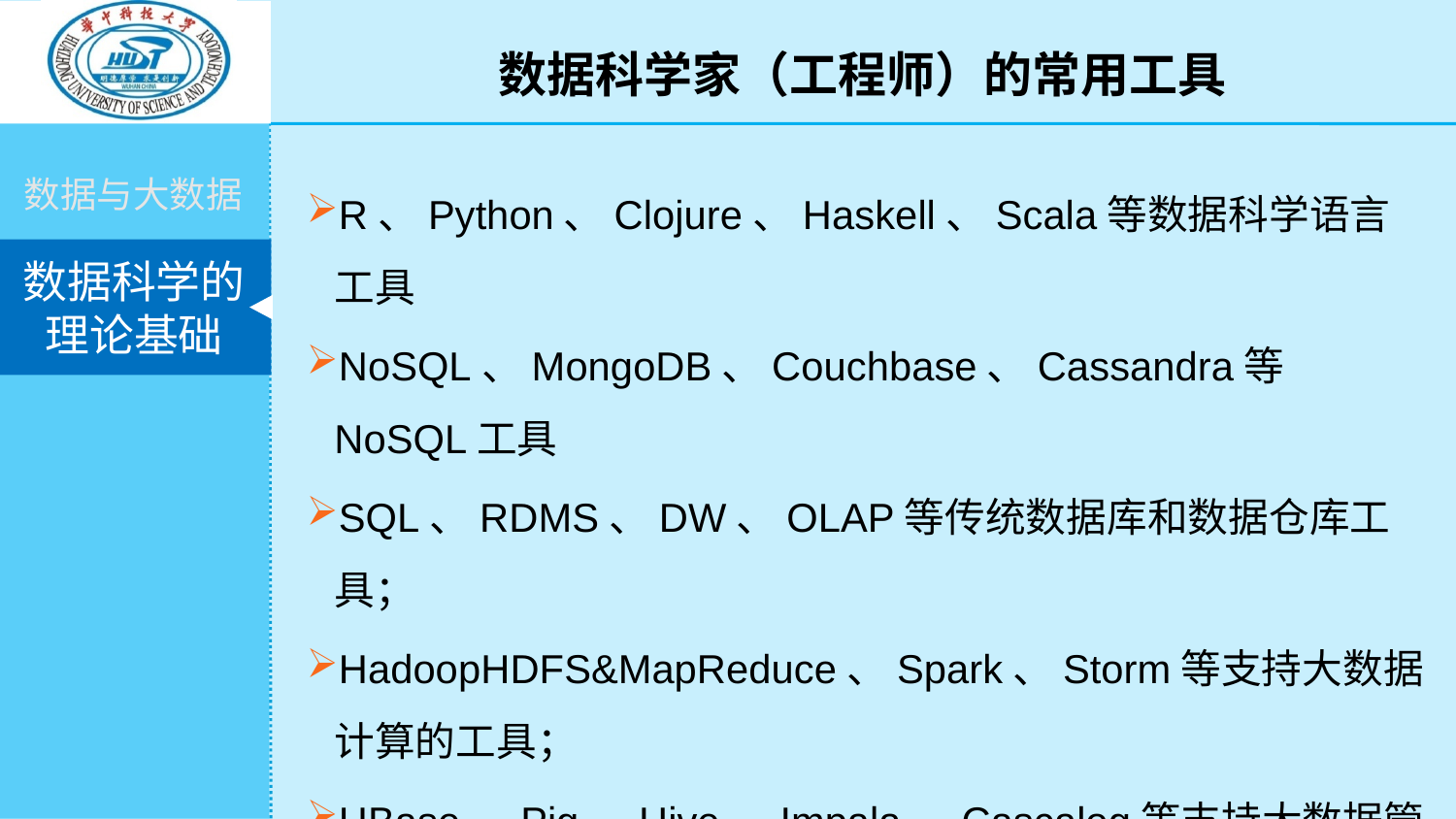

数据科学家（工程师）的常用工具
R、Python、Clojure、Haskell、Scala等数据科学语言工具
NoSQL、MongoDB、Couchbase、Cassandra等NoSQL工具
SQL、RDMS、DW、OLAP等传统数据库和数据仓库工具；
HadoopHDFS&MapReduce、Spark、Storm等支持大数据计算的工具；
HBase、Pig、Hive、Impala、Cascalog等支持大数据管理、存储和查询的工具。